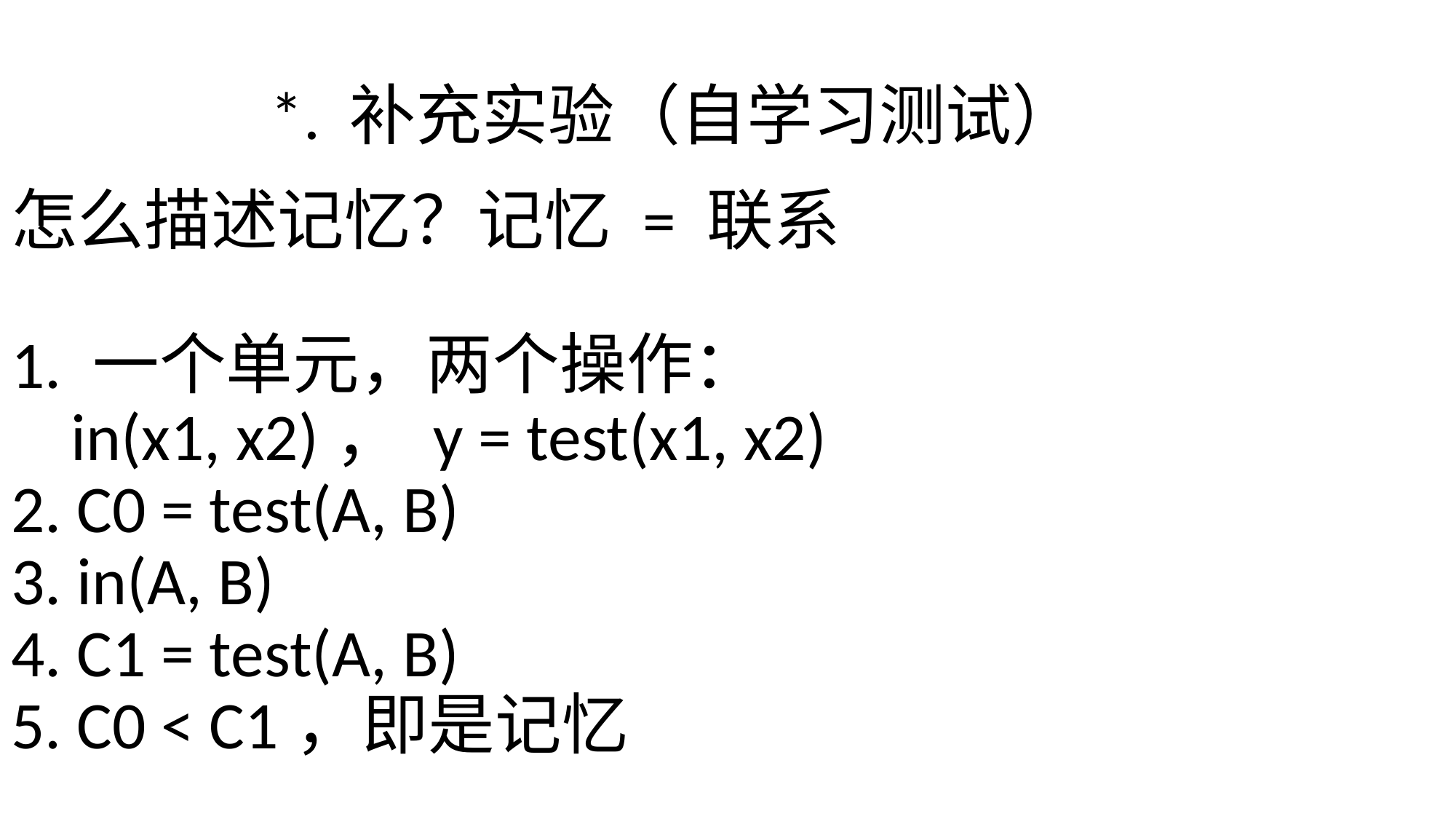

*. 补充实验（自学习测试）
怎么描述记忆？记忆 = 联系

1. 一个单元，两个操作：
    in(x1, x2)， y = test(x1, x2)
2. C0 = test(A, B)
3. in(A, B)
4. C1 = test(A, B)
5. C0 < C1，即是记忆